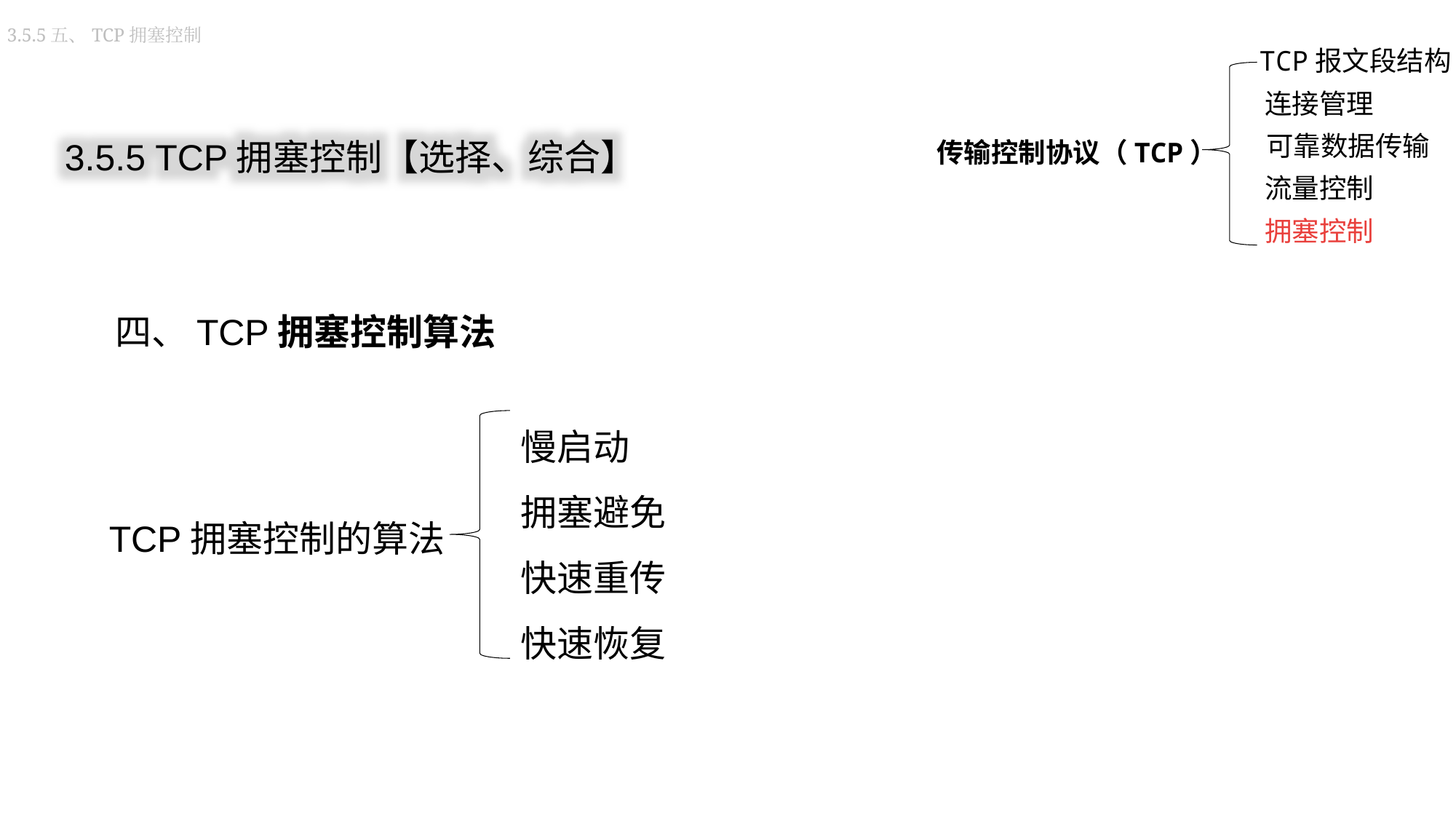

3.5.5五、TCP拥塞控制
TCP报文段结构

连接管理
传输控制协议（TCP）
可靠数据传输
流量控制
拥塞控制
3.5.5 TCP拥塞控制【选择、综合】
四、TCP拥塞控制算法
慢启动
拥塞避免
快速重传
快速恢复

TCP拥塞控制的算法